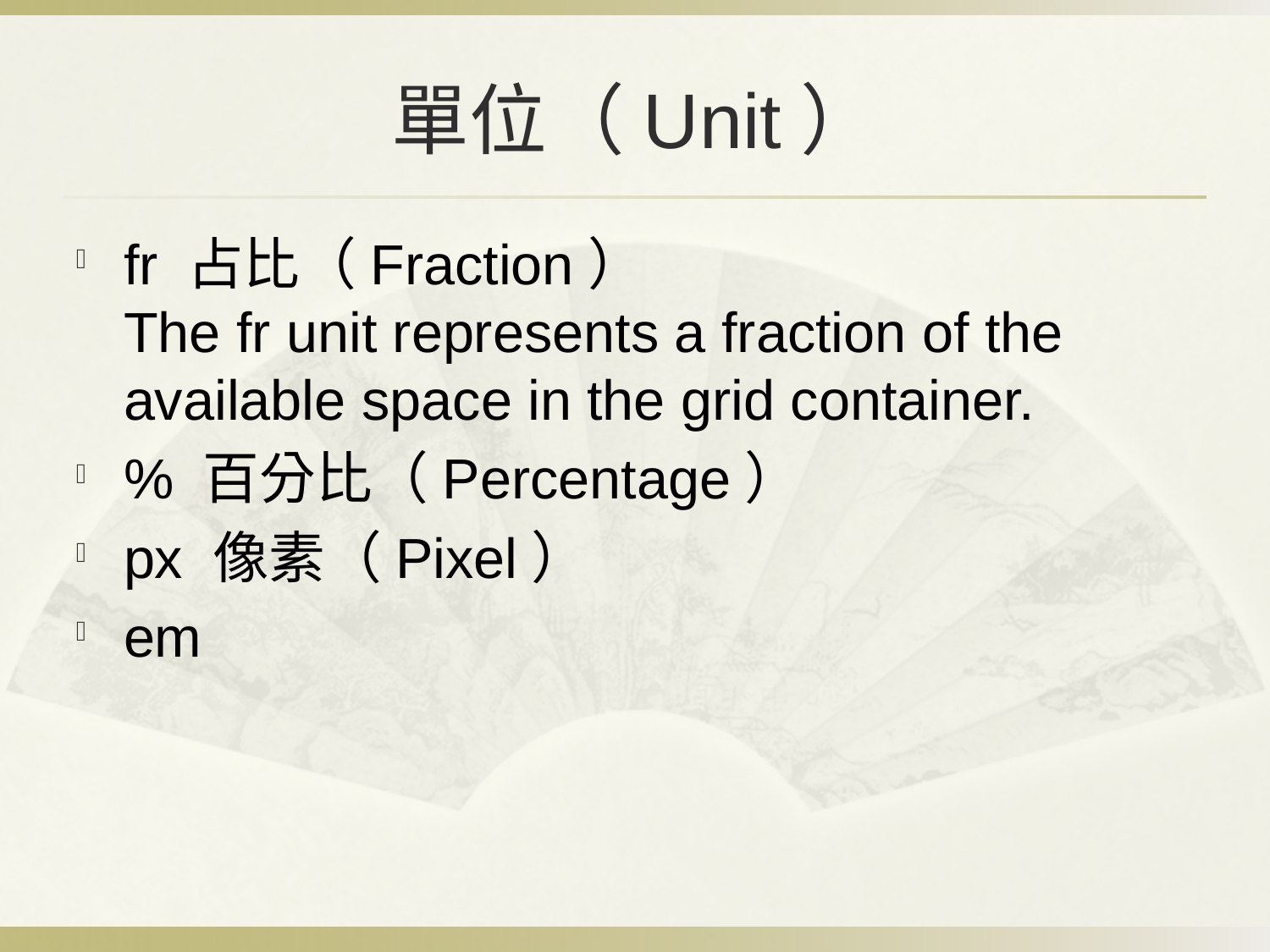

# 單位（Unit）
fr 占比（Fraction）
The fr unit represents a fraction of the available space in the grid container.
% 百分比（Percentage）
px 像素（Pixel）
em